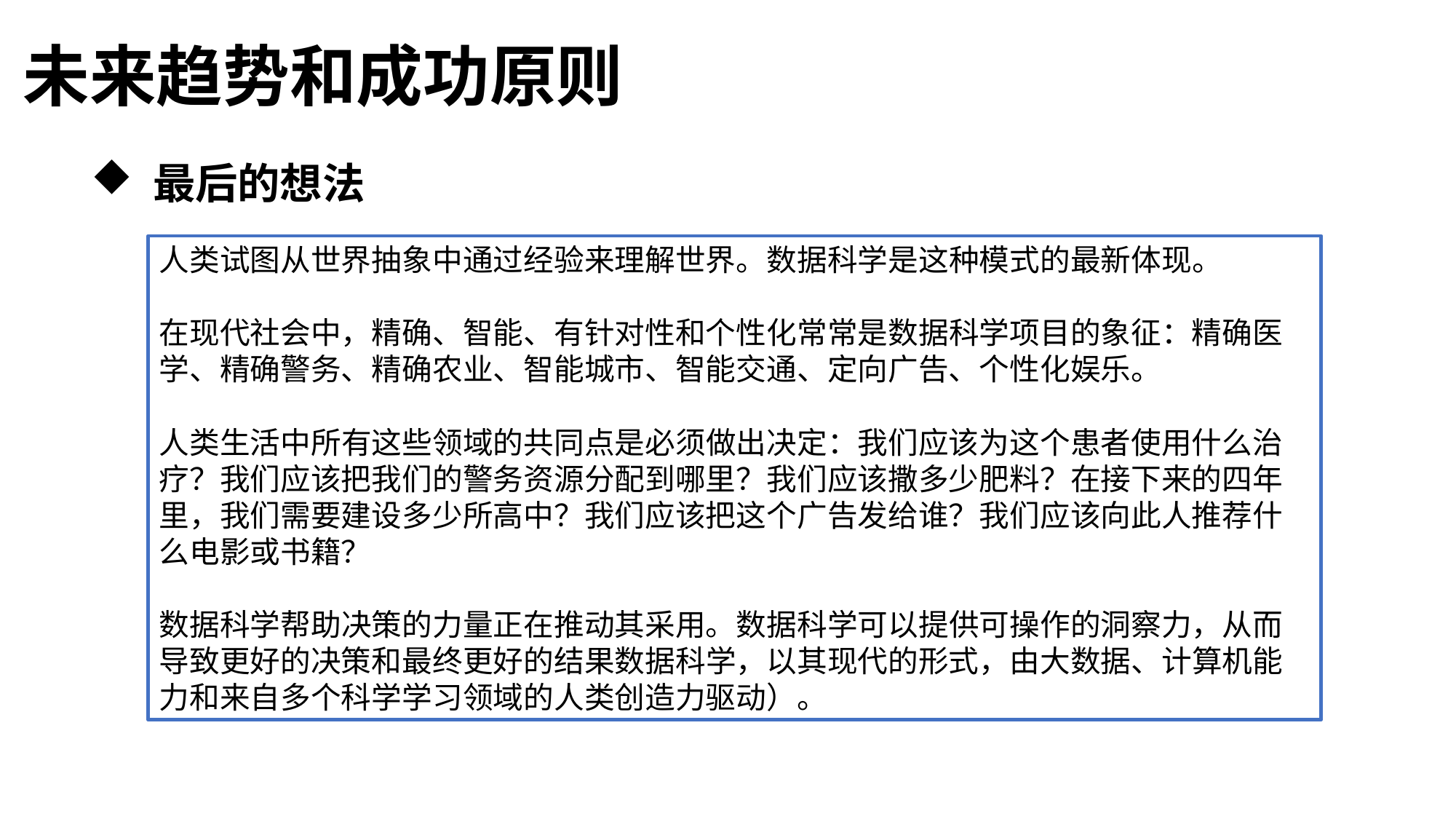

未来趋势和成功原则

 最后的想法
人类试图从世界抽象中通过经验来理解世界。数据科学是这种模式的最新体现。

在现代社会中，精确、智能、有针对性和个性化常常是数据科学项目的象征：精确医学、精确警务、精确农业、智能城市、智能交通、定向广告、个性化娱乐。

人类生活中所有这些领域的共同点是必须做出决定：我们应该为这个患者使用什么治疗？我们应该把我们的警务资源分配到哪里？我们应该撒多少肥料？在接下来的四年里，我们需要建设多少所高中？我们应该把这个广告发给谁？我们应该向此人推荐什么电影或书籍？

数据科学帮助决策的力量正在推动其采用。数据科学可以提供可操作的洞察力，从而导致更好的决策和最终更好的结果数据科学，以其现代的形式，由大数据、计算机能力和来自多个科学学习领域的人类创造力驱动）。